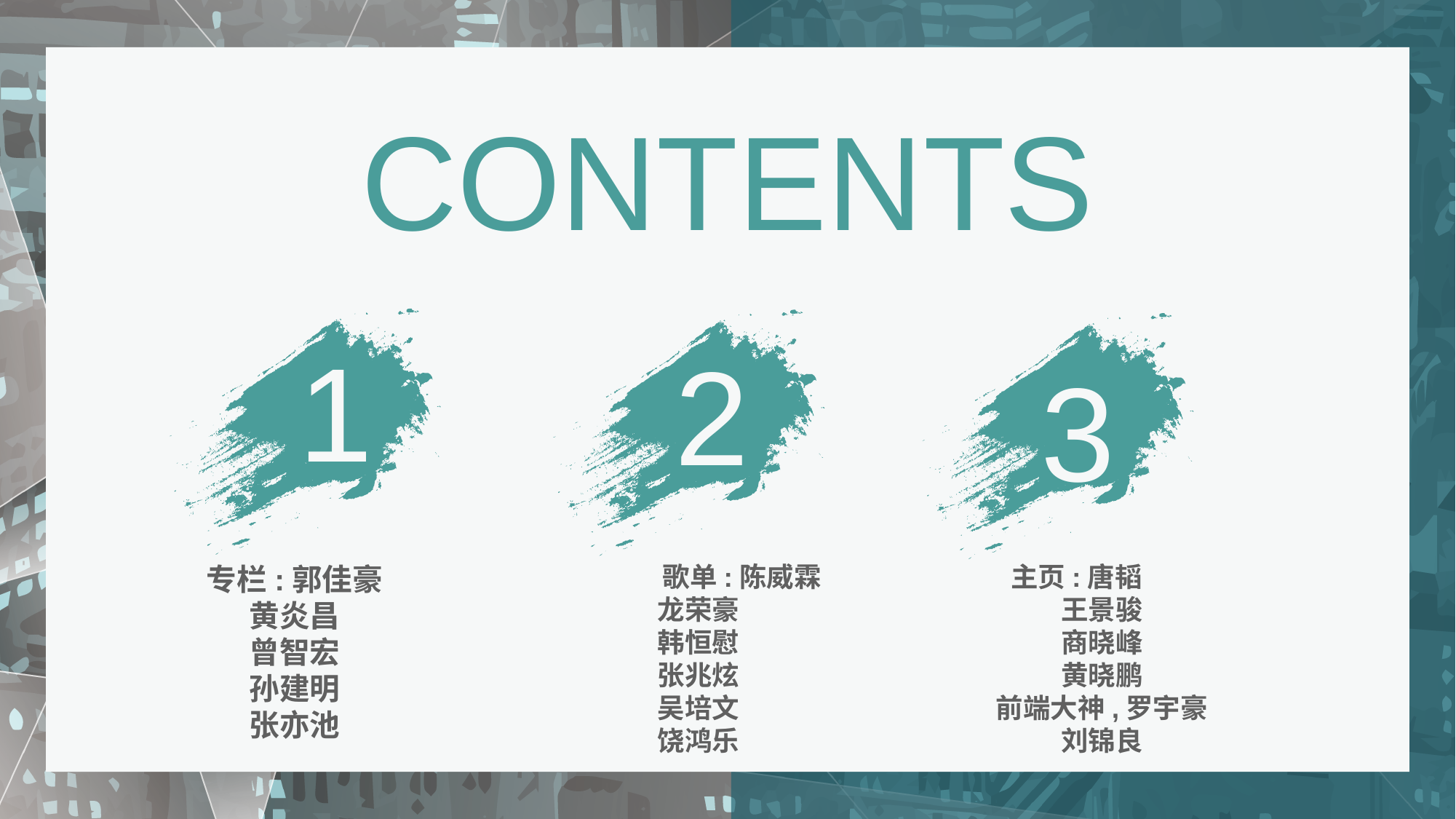

CONTENTS

1
2
3
专栏:郭佳豪
黄炎昌
曾智宏
孙建明
张亦池
	             歌单:陈威霖
	龙荣豪
	韩恒慰
	张兆炫
	吴培文
	饶鸿乐
                          主页:唐韬
		王景骏
		商晓峰
		黄晓鹏
		前端大神,罗宇豪
		刘锦良